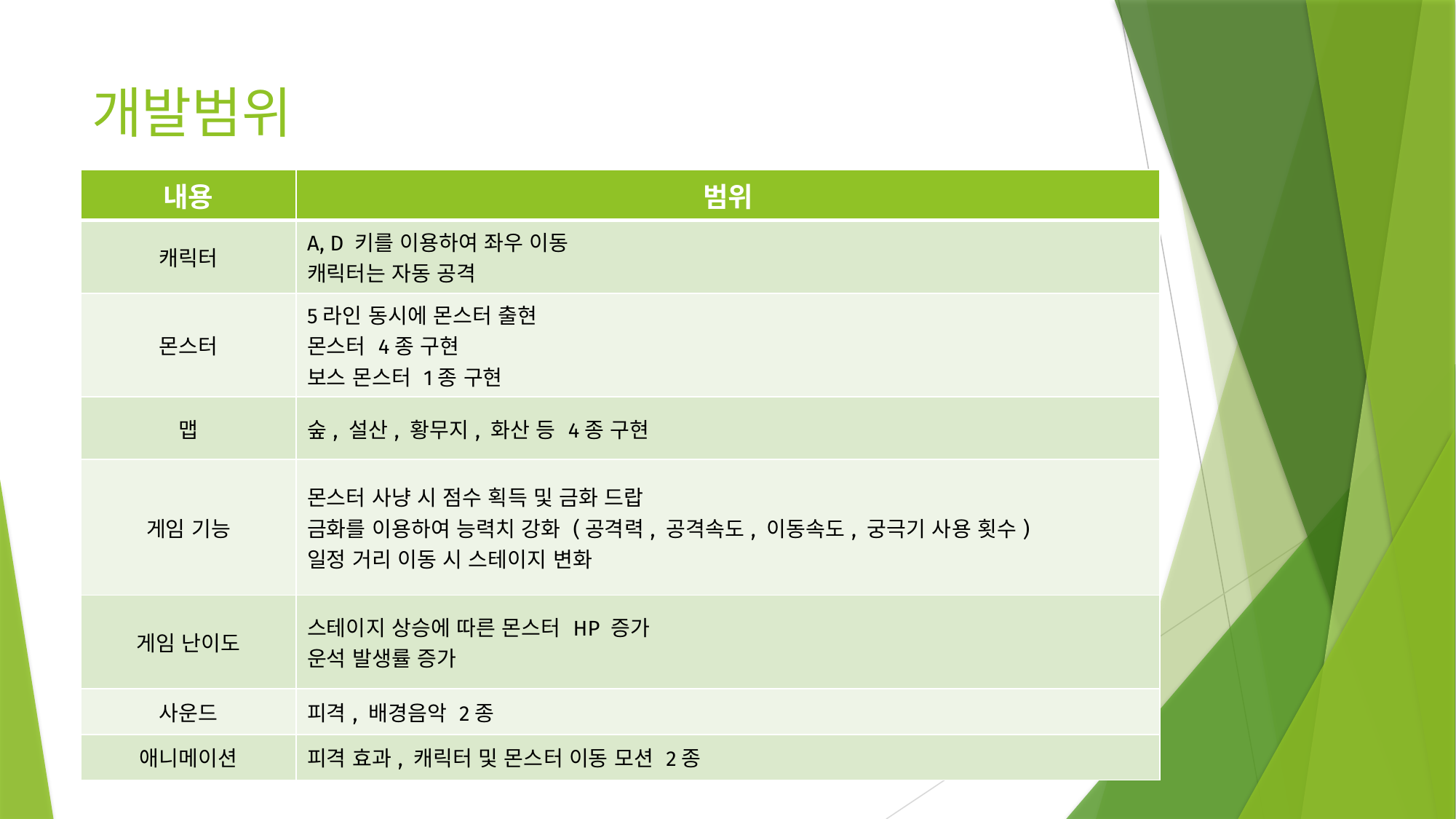

# 개발범위
| 내용 | 범위 |
| --- | --- |
| 캐릭터 | A, D 키를 이용하여 좌우 이동 캐릭터는 자동 공격 |
| 몬스터 | 5라인 동시에 몬스터 출현 몬스터 4종 구현 보스 몬스터 1종 구현 |
| 맵 | 숲, 설산, 황무지, 화산 등 4종 구현 |
| 게임 기능 | 몬스터 사냥 시 점수 획득 및 금화 드랍 금화를 이용하여 능력치 강화 (공격력, 공격속도, 이동속도, 궁극기 사용 횟수) 일정 거리 이동 시 스테이지 변화 |
| 게임 난이도 | 스테이지 상승에 따른 몬스터 HP 증가 운석 발생률 증가 |
| 사운드 | 피격, 배경음악 2종 |
| 애니메이션 | 피격 효과, 캐릭터 및 몬스터 이동 모션 2종 |